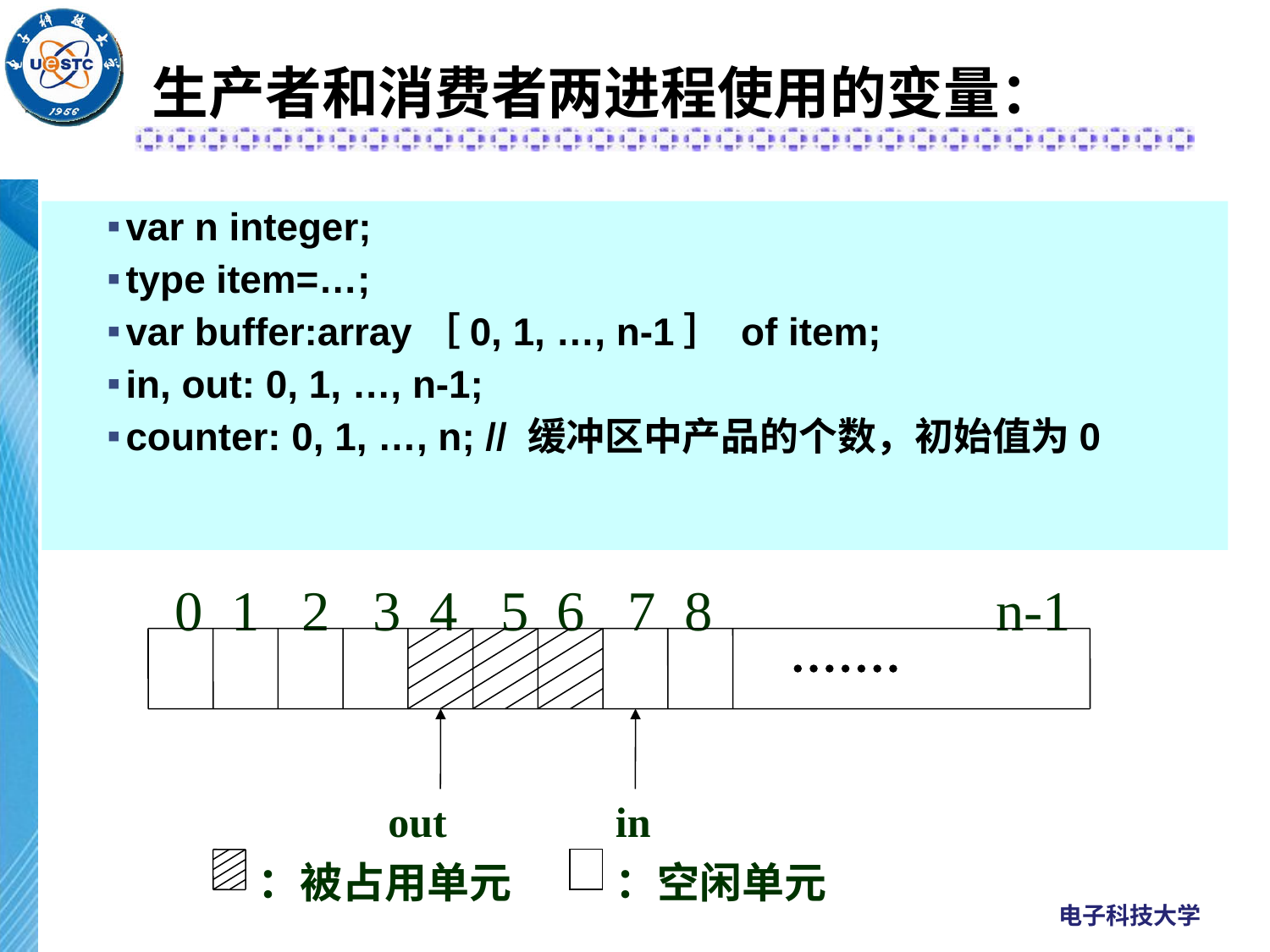

# 生产者和消费者两进程使用的变量：
var n integer;
type item=…;
var buffer:array［0, 1, …, n-1］ of item;
in, out: 0, 1, …, n-1;
counter: 0, 1, …, n; // 缓冲区中产品的个数，初始值为0

 0  1   2   3  4   5  6   7  8                    n-1

out
in

：被占用单元

：空闲单元